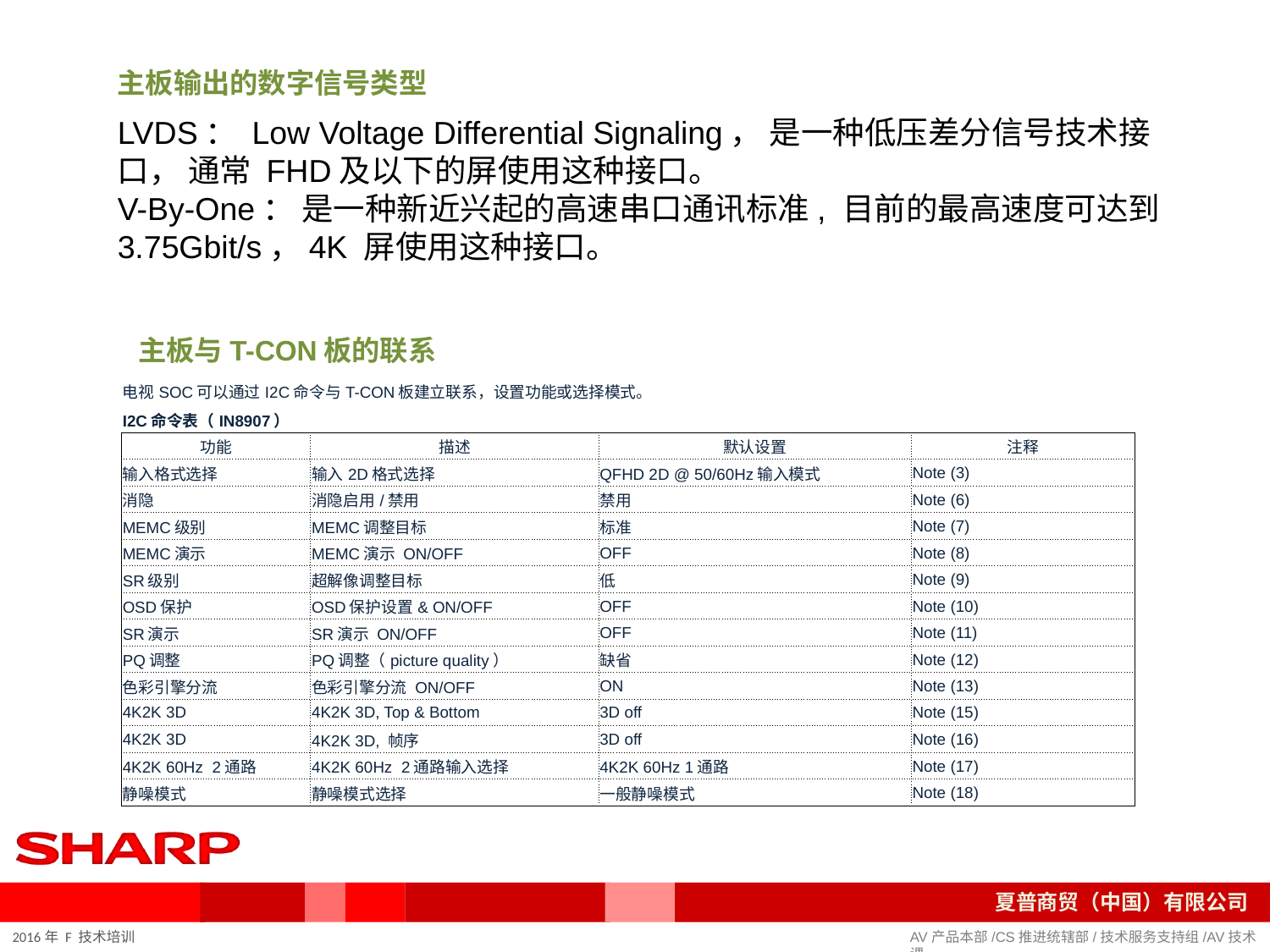

主板输出的数字信号类型
LVDS： Low Voltage Differential Signaling， 是一种低压差分信号技术接口， 通常 FHD及以下的屏使用这种接口。
V-By-One： 是一种新近兴起的高速串口通讯标准, 目前的最高速度可达到 3.75Gbit/s，4K 屏使用这种接口。
主板与T-CON板的联系
| 电视SOC可以通过I2C命令与T-CON板建立联系，设置功能或选择模式。 |  |  |  |
| --- | --- | --- | --- |
| I2C命令表（IN8907） |  |  |  |
| 功能 | 描述 | 默认设置 | 注释 |
| 输入格式选择 | 输入2D格式选择 | QFHD 2D @ 50/60Hz输入模式 | Note (3) |
| 消隐 | 消隐启用/禁用 | 禁用 | Note (6) |
| MEMC级别 | MEMC调整目标 | 标准 | Note (7) |
| MEMC演示 | MEMC演示 ON/OFF | OFF | Note (8) |
| SR级别 | 超解像调整目标 | 低 | Note (9) |
| OSD保护 | OSD保护设置& ON/OFF | OFF | Note (10) |
| SR演示 | SR演示 ON/OFF | OFF | Note (11) |
| PQ调整 | PQ调整（picture quality） | 缺省 | Note (12) |
| 色彩引擎分流 | 色彩引擎分流 ON/OFF | ON | Note (13) |
| 4K2K 3D | 4K2K 3D, Top & Bottom | 3D off | Note (15) |
| 4K2K 3D | 4K2K 3D, 帧序 | 3D off | Note (16) |
| 4K2K 60Hz 2通路 | 4K2K 60Hz 2通路输入选择 | 4K2K 60Hz 1通路 | Note (17) |
| 静噪模式 | 静噪模式选择 | 一般静噪模式 | Note (18) |